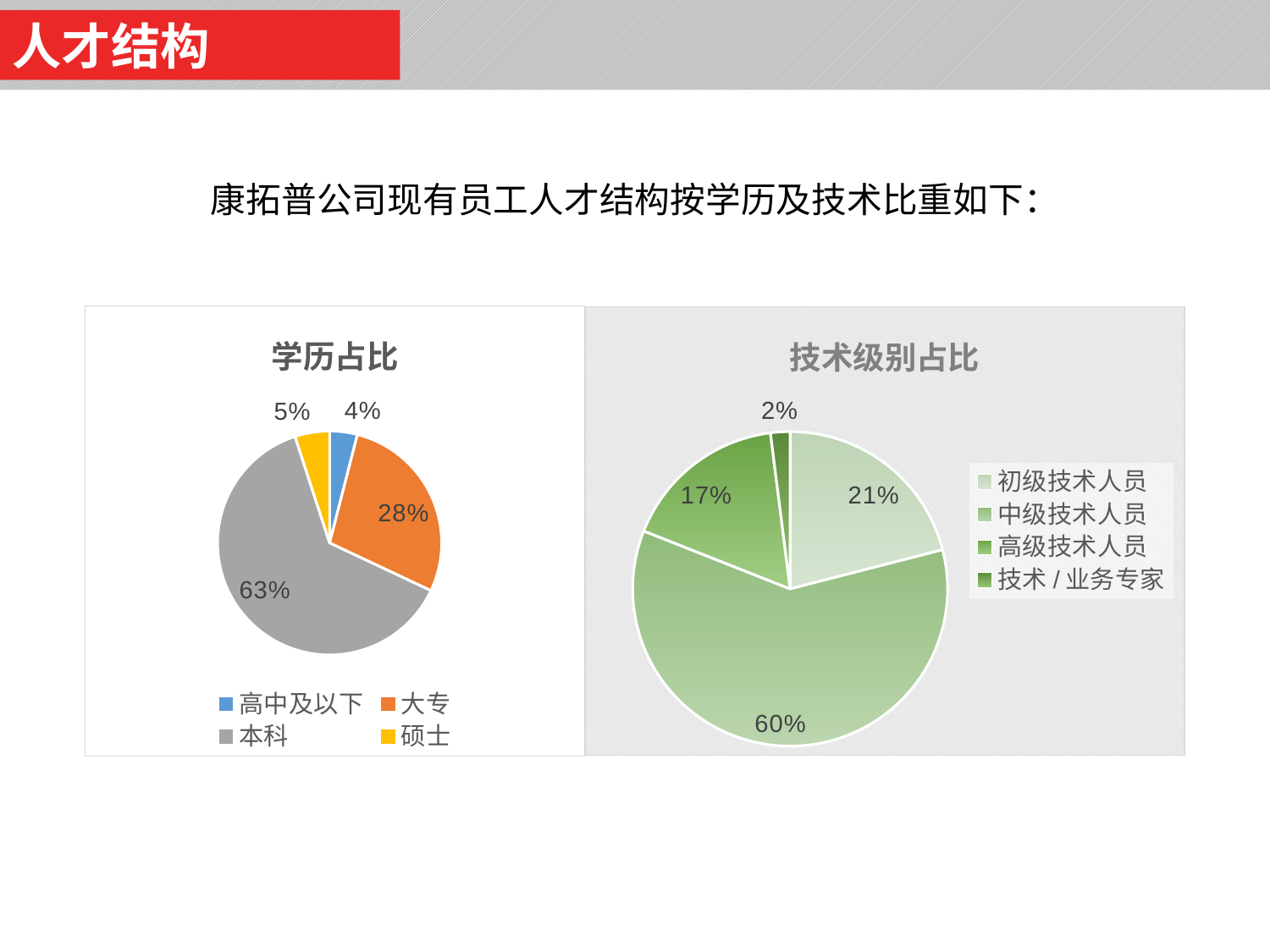

人才结构
康拓普公司现有员工人才结构按学历及技术比重如下：

### Chart: 学历占比

| Category | 比例 |
|---|---|
| 高中及以下 | 0.04000000000000002 |
| 大专 | 0.2800000000000001 |
| 本科 | 0.6300000000000028 |
| 硕士 | 0.05 |

### Chart: 技术级别占比

| Category | 比例 |
|---|---|
| 初级技术人员 | 0.21000000000000002 |
| 中级技术人员 | 0.6000000000000001 |
| 高级技术人员 | 0.17 |
| 技术/业务专家 | 0.020000000000000004 |